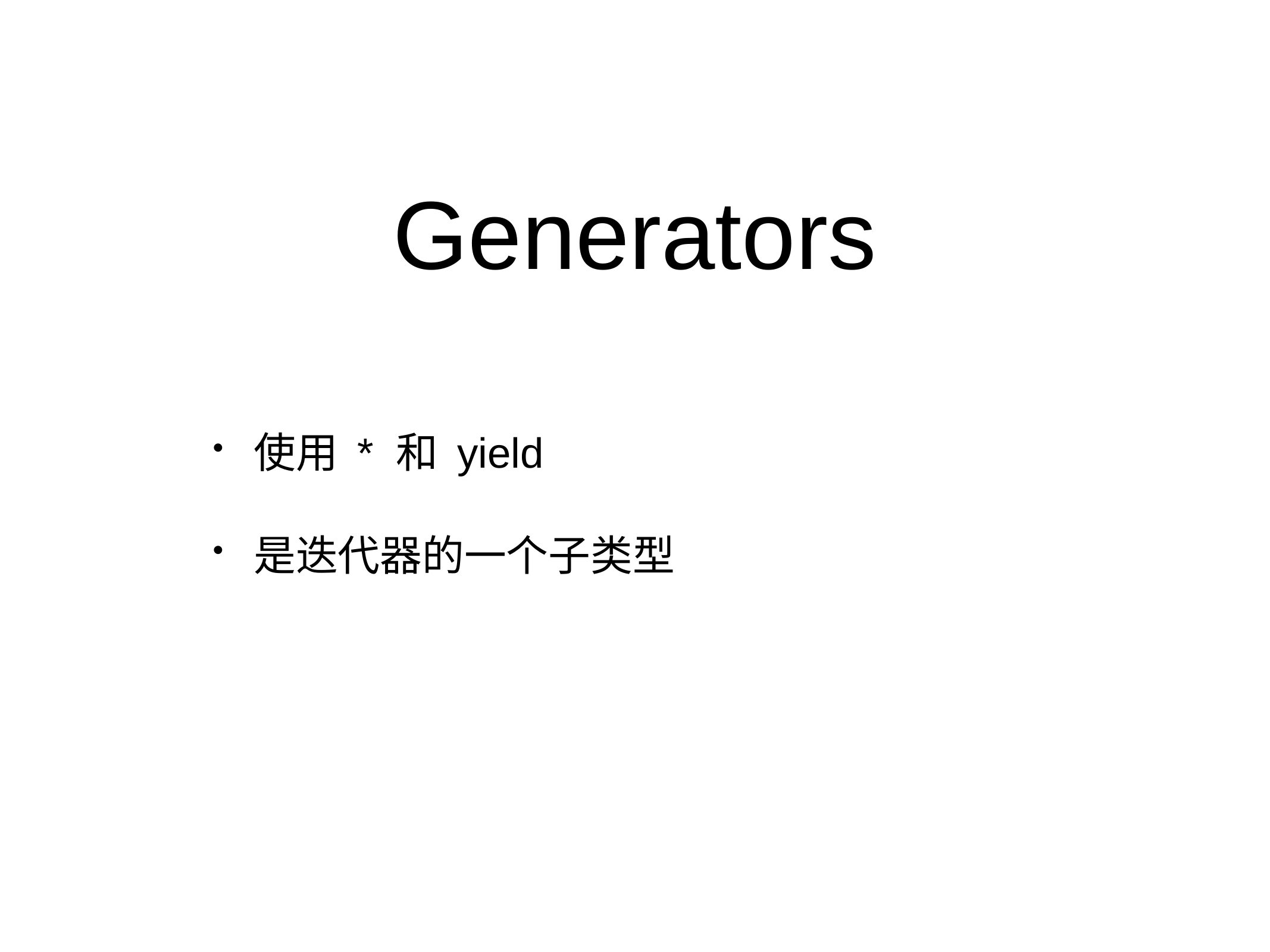

# Generators
使用 * 和 yield
是迭代器的一个子类型